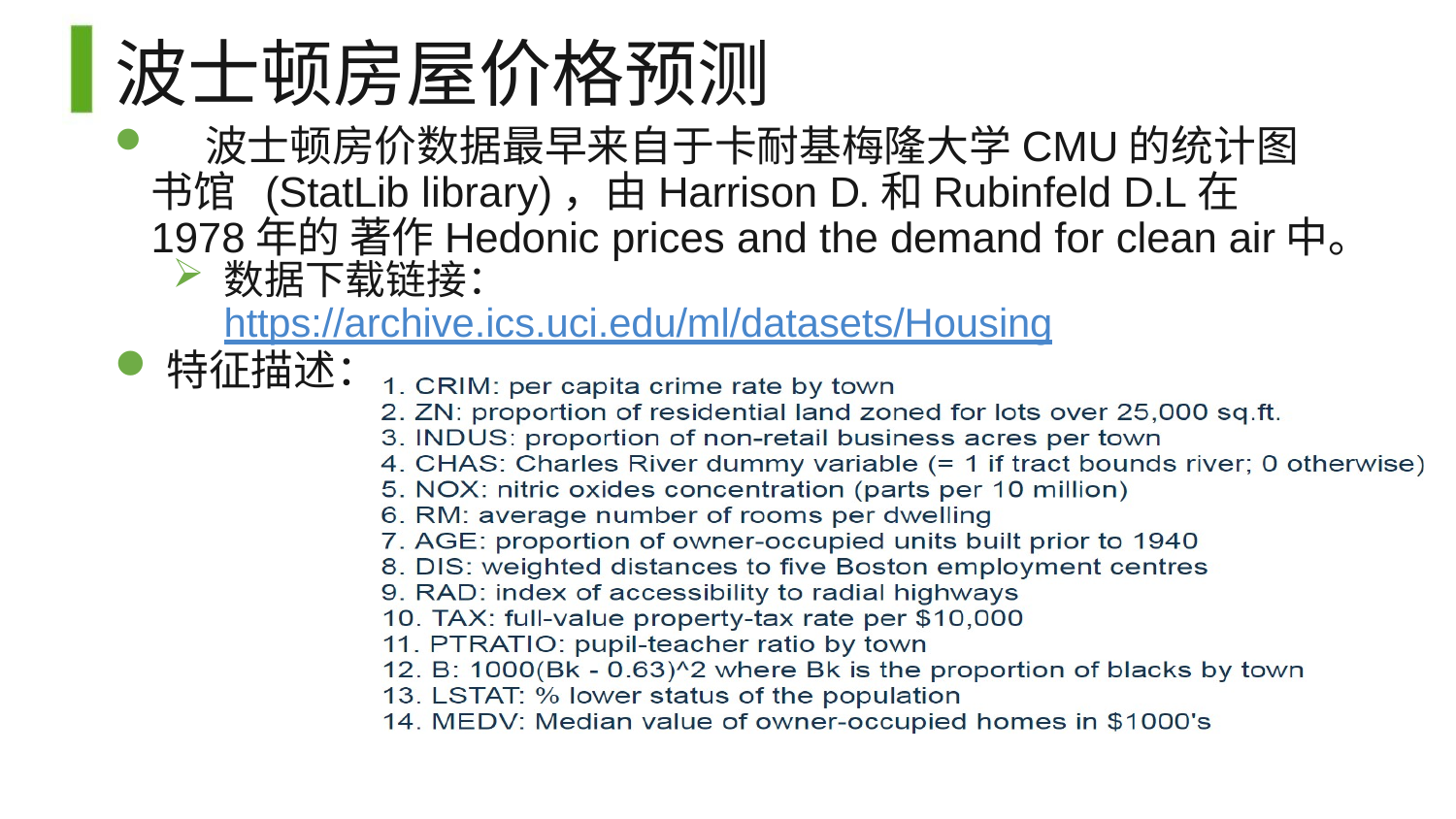

# 波士顿房屋价格预测
	波士顿房价数据最早来自于卡耐基梅隆大学CMU的统计图书馆  (StatLib library)，由Harrison D.和Rubinfeld D.L在1978年的 著作Hedonic prices and the demand for clean air中。
数据下载链接：
https://archive.ics.uci.edu/ml/datasets/Housing
特征描述：